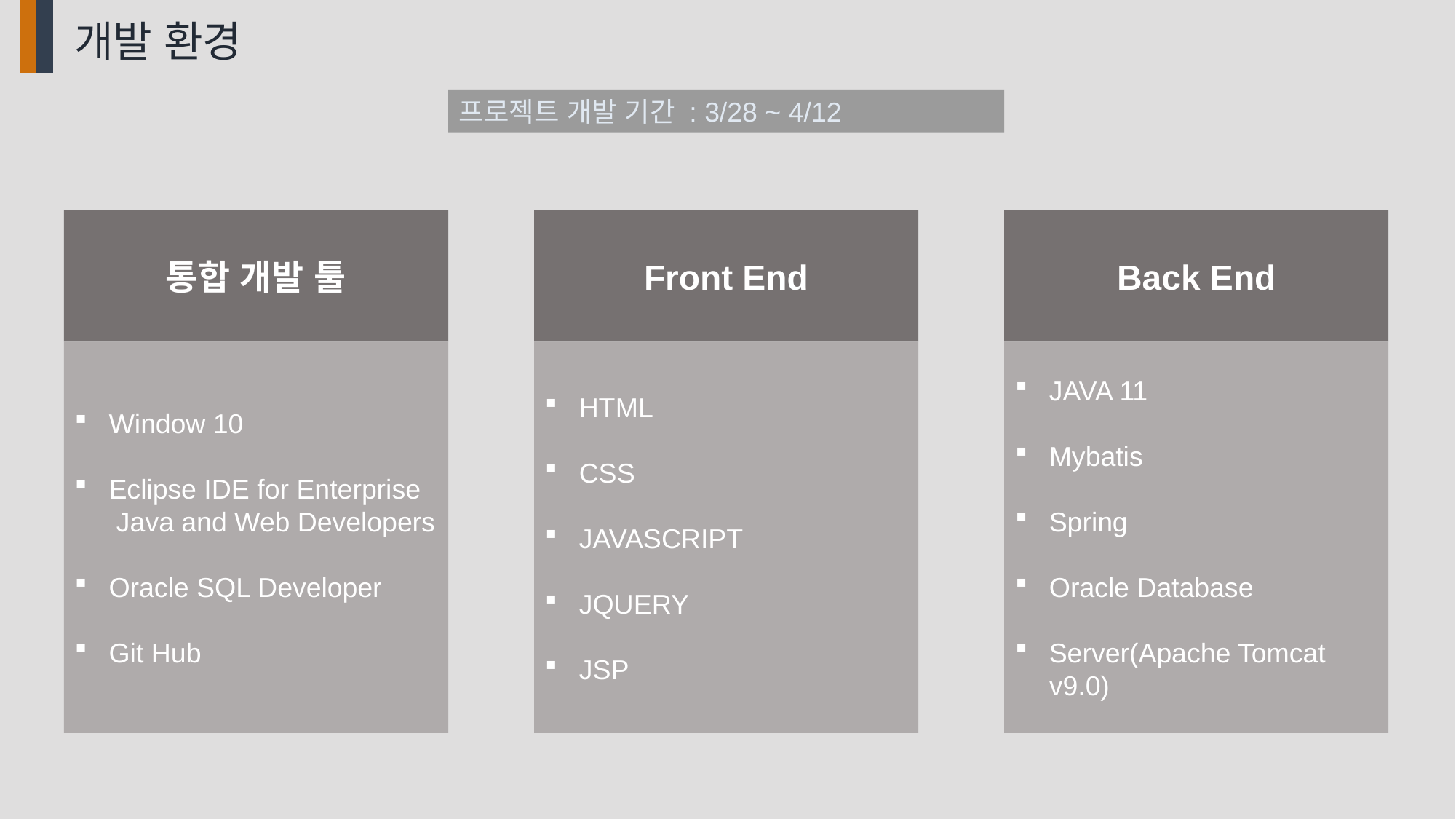

개발 환경
프로젝트 개발 기간 : 3/28 ~ 4/12
통합 개발 툴
Front End
Back End
Window 10

Eclipse IDE for Enterprise    Java and Web Developers

Oracle SQL Developer

Git Hub
HTML

CSS

JAVASCRIPT

JQUERY

JSP
JAVA 11

Mybatis

Spring

Oracle Database

Server(Apache Tomcat v9.0)